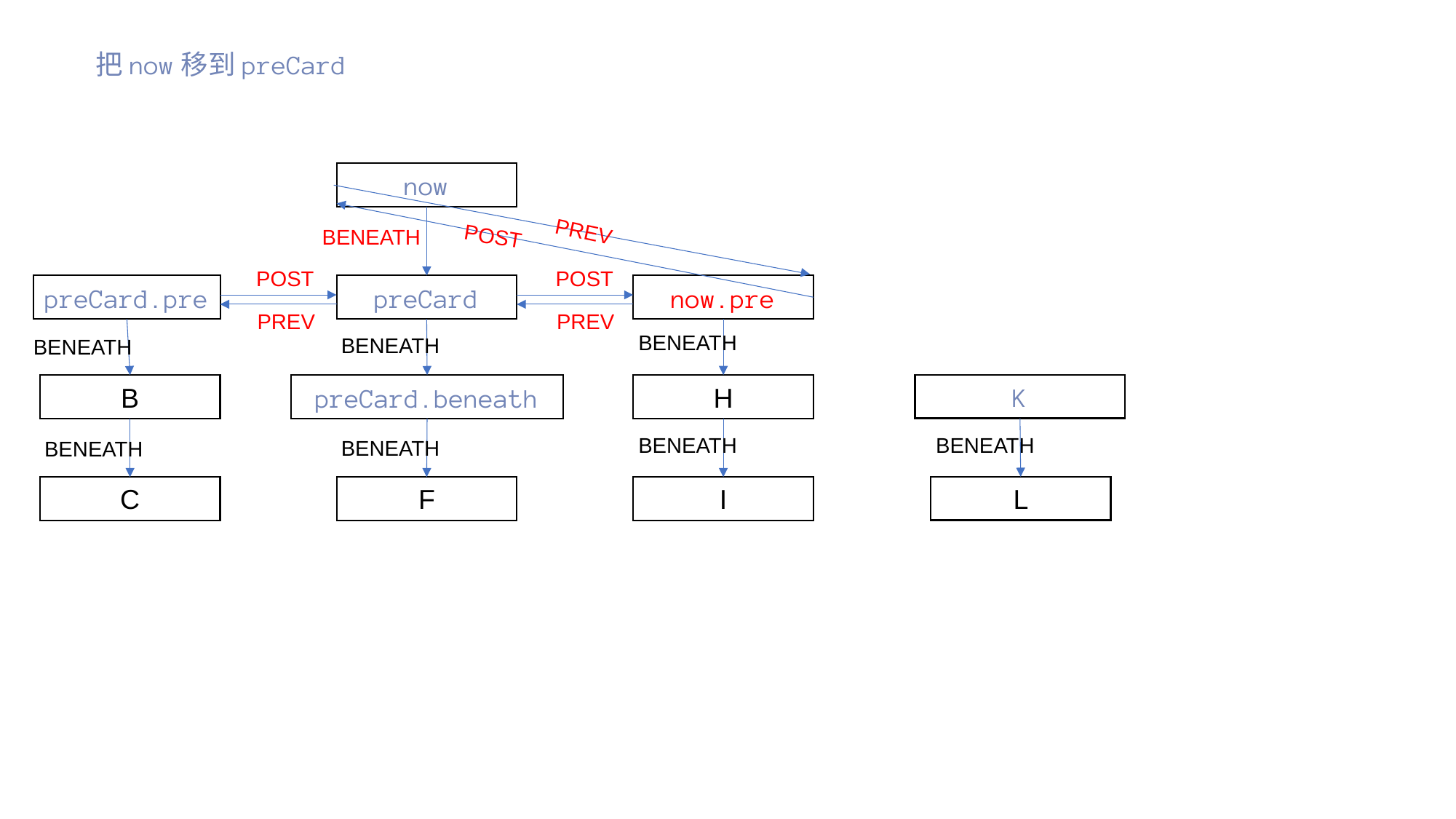

把now移到preCard
now
PREV
POST
BENEATH
POST
POST
preCard.pre
preCard
now.pre
PREV
PREV
BENEATH
BENEATH
BENEATH
K
B
preCard.beneath
H
BENEATH
BENEATH
BENEATH
BENEATH
L
C
F
I